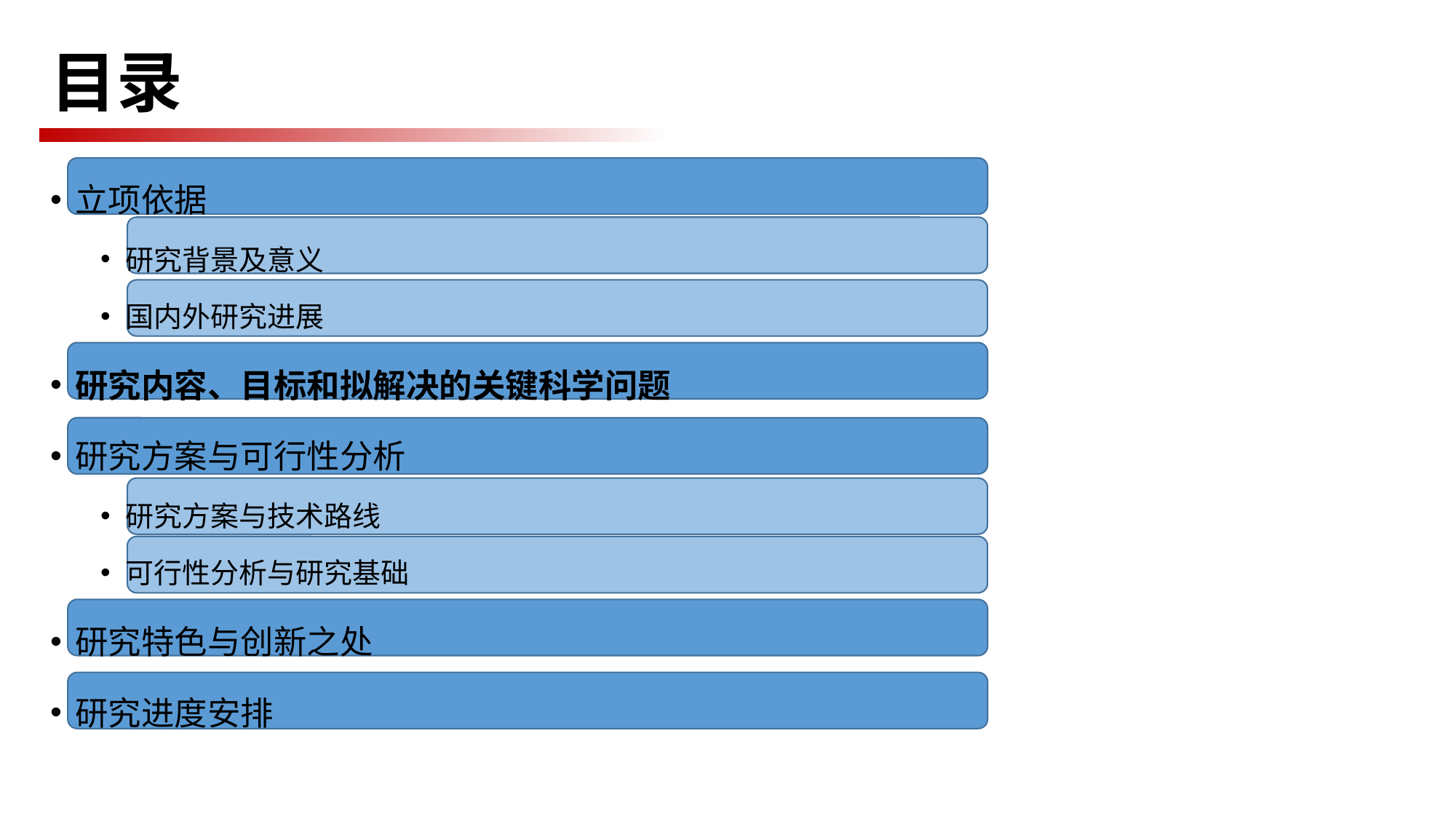

# 目录
立项依据
研究背景及意义
国内外研究进展
研究内容、目标和拟解决的关键科学问题
研究方案与可行性分析
研究方案与技术路线
可行性分析与研究基础
研究特色与创新之处
研究进度安排